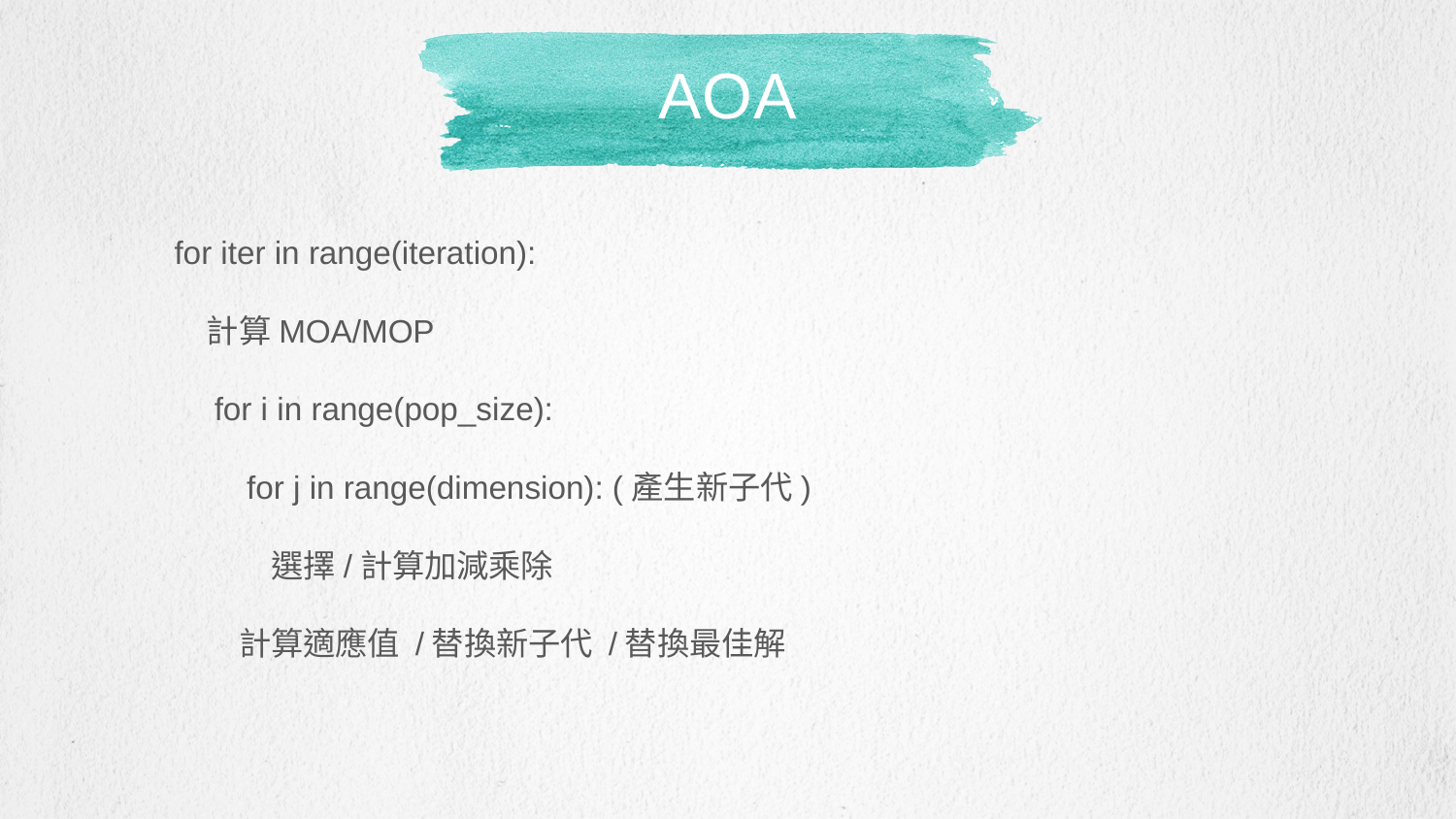

# AOA
for iter in range(iteration):
　計算MOA/MOP
　for i in range(pop_size):
　　for j in range(dimension): (產生新子代)
　　　選擇/計算加減乘除
　　計算適應值 /替換新子代 /替換最佳解